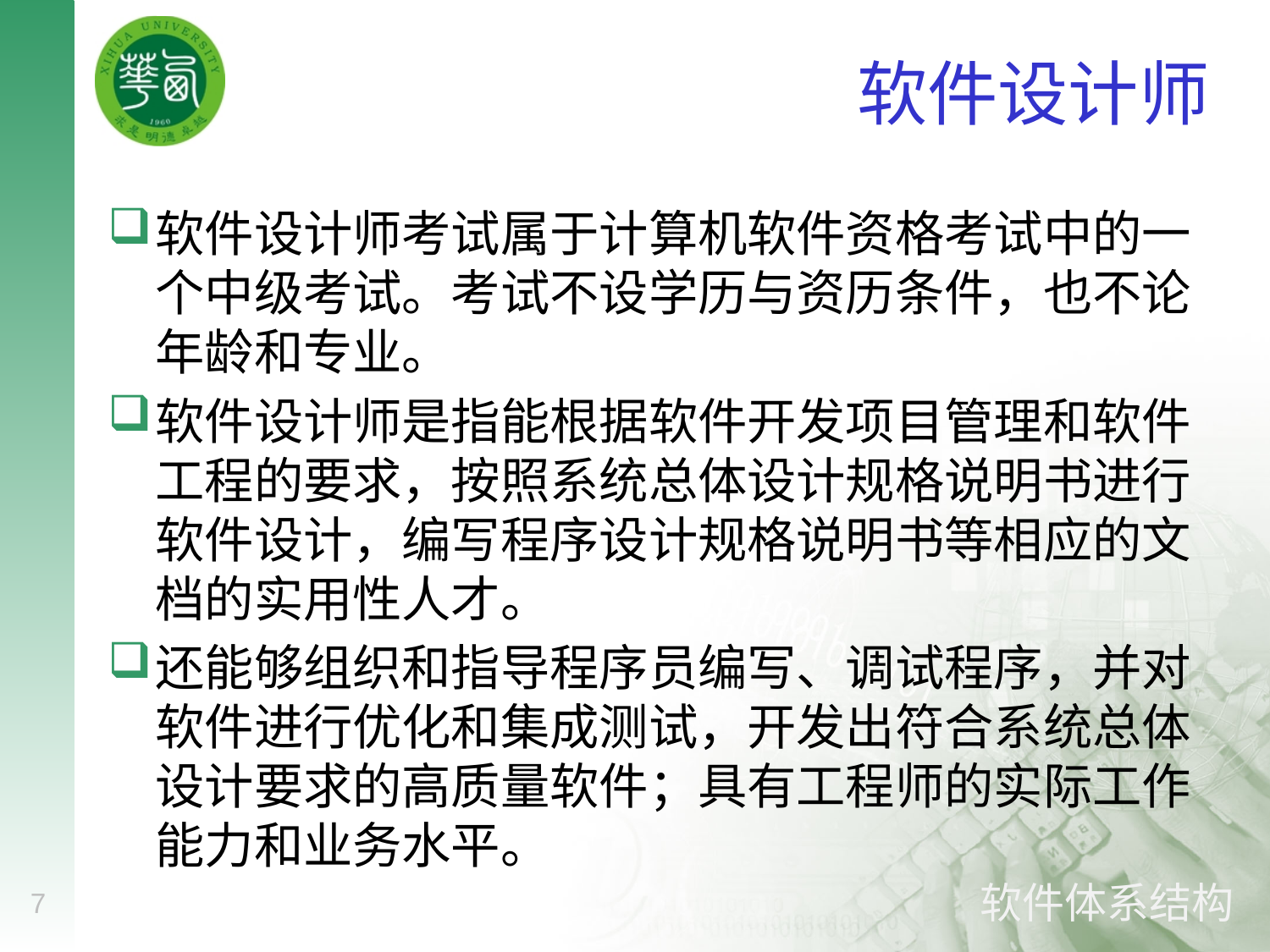

# 软件设计师
软件设计师考试属于计算机软件资格考试中的一个中级考试。考试不设学历与资历条件，也不论年龄和专业。
软件设计师是指能根据软件开发项目管理和软件工程的要求，按照系统总体设计规格说明书进行软件设计，编写程序设计规格说明书等相应的文档的实用性人才。
还能够组织和指导程序员编写、调试程序，并对软件进行优化和集成测试，开发出符合系统总体设计要求的高质量软件；具有工程师的实际工作能力和业务水平。
7